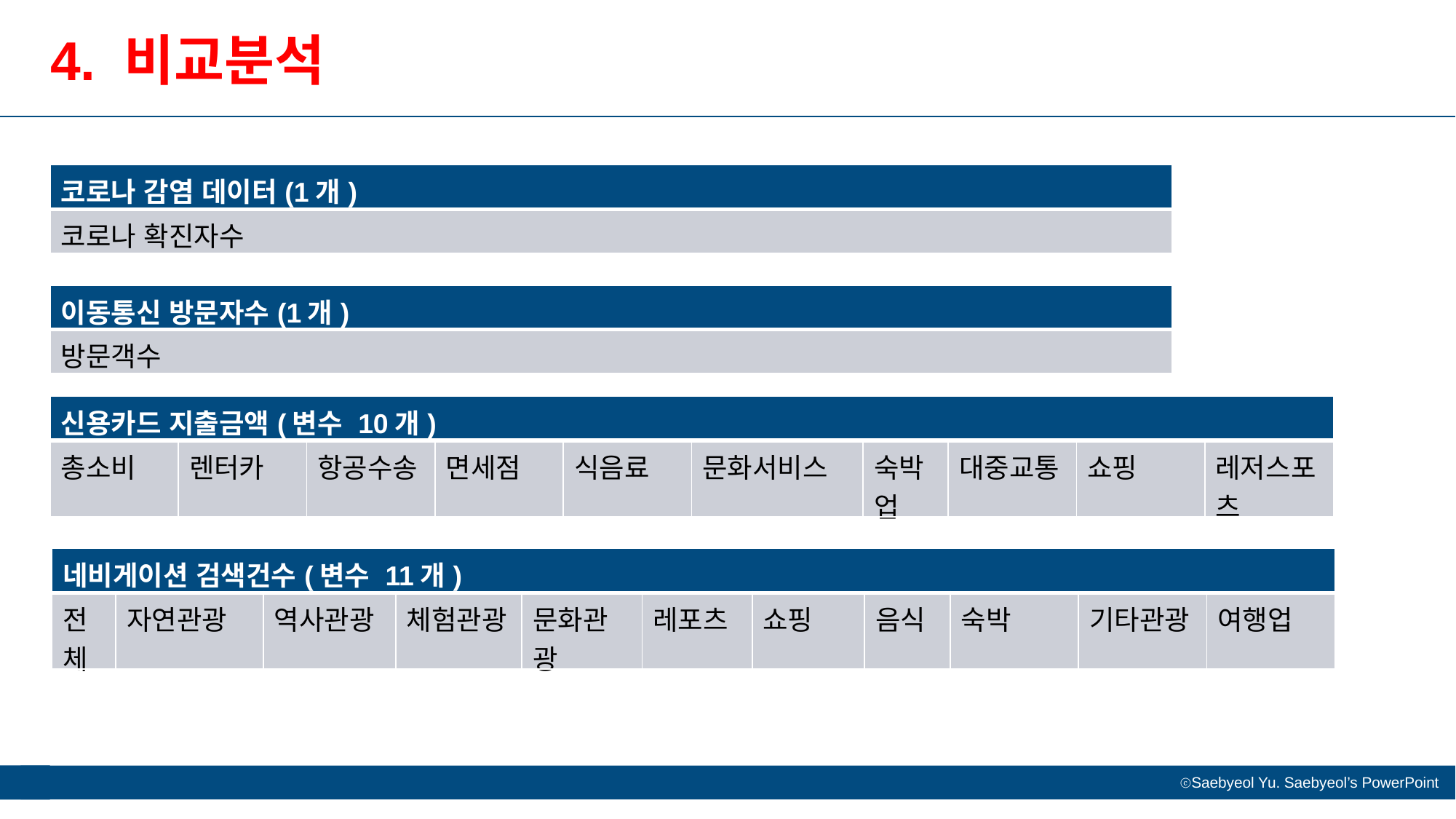

4. 비교분석
| 코로나 감염 데이터(1개) |
| --- |
| 코로나 확진자수 |
| 이동통신 방문자수(1개) |
| --- |
| 방문객수 |
| 신용카드 지출금액(변수 10개) |  |  |  |  |  |  |  |  |  |
| --- | --- | --- | --- | --- | --- | --- | --- | --- | --- |
| 총소비 | 렌터카 | 항공수송 | 면세점 | 식음료 | 문화서비스 | 숙박업 | 대중교통 | 쇼핑 | 레저스포츠 |
| 네비게이션 검색건수(변수 11개) |  |  |  |  |  |  |  |  |  |  |
| --- | --- | --- | --- | --- | --- | --- | --- | --- | --- | --- |
| 전체 | 자연관광 | 역사관광 | 체험관광 | 문화관광 | 레포츠 | 쇼핑 | 음식 | 숙박 | 기타관광 | 여행업 |